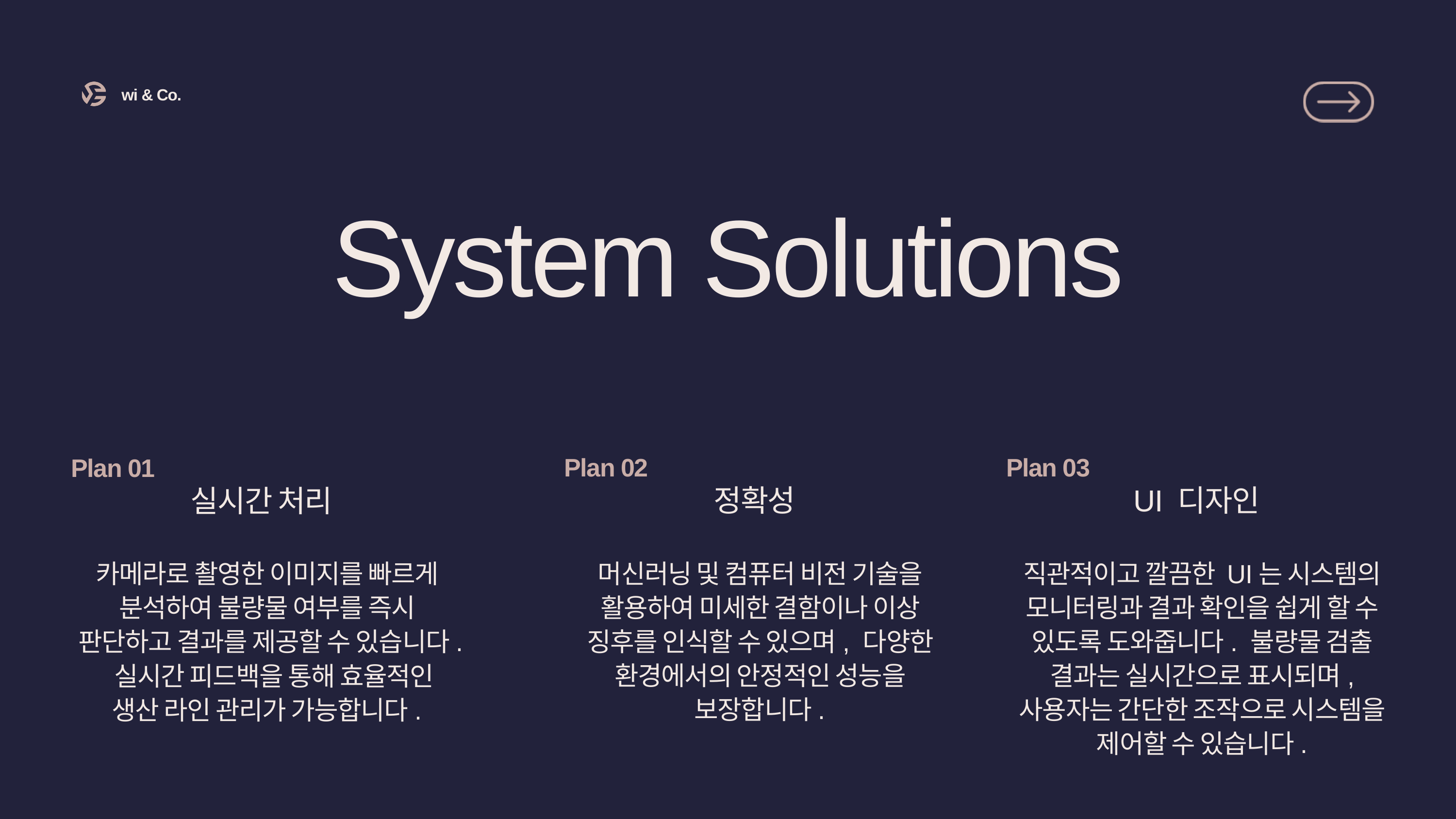

wi & Co.

System Solutions
Plan 02
Plan 03
Plan 01
정확성
UI 디자인
실시간 처리
머신러닝 및 컴퓨터 비전 기술을 활용하여 미세한 결함이나 이상 징후를 인식할 수 있으며, 다양한 환경에서의 안정적인 성능을 보장합니다.
직관적이고 깔끔한 UI는 시스템의 모니터링과 결과 확인을 쉽게 할 수 있도록 도와줍니다. 불량물 검출 결과는 실시간으로 표시되며, 사용자는 간단한 조작으로 시스템을 제어할 수 있습니다.
카메라로 촬영한 이미지를 빠르게 분석하여 불량물 여부를 즉시 판단하고 결과를 제공할 수 있습니다. 실시간 피드백을 통해 효율적인 생산 라인 관리가 가능합니다.